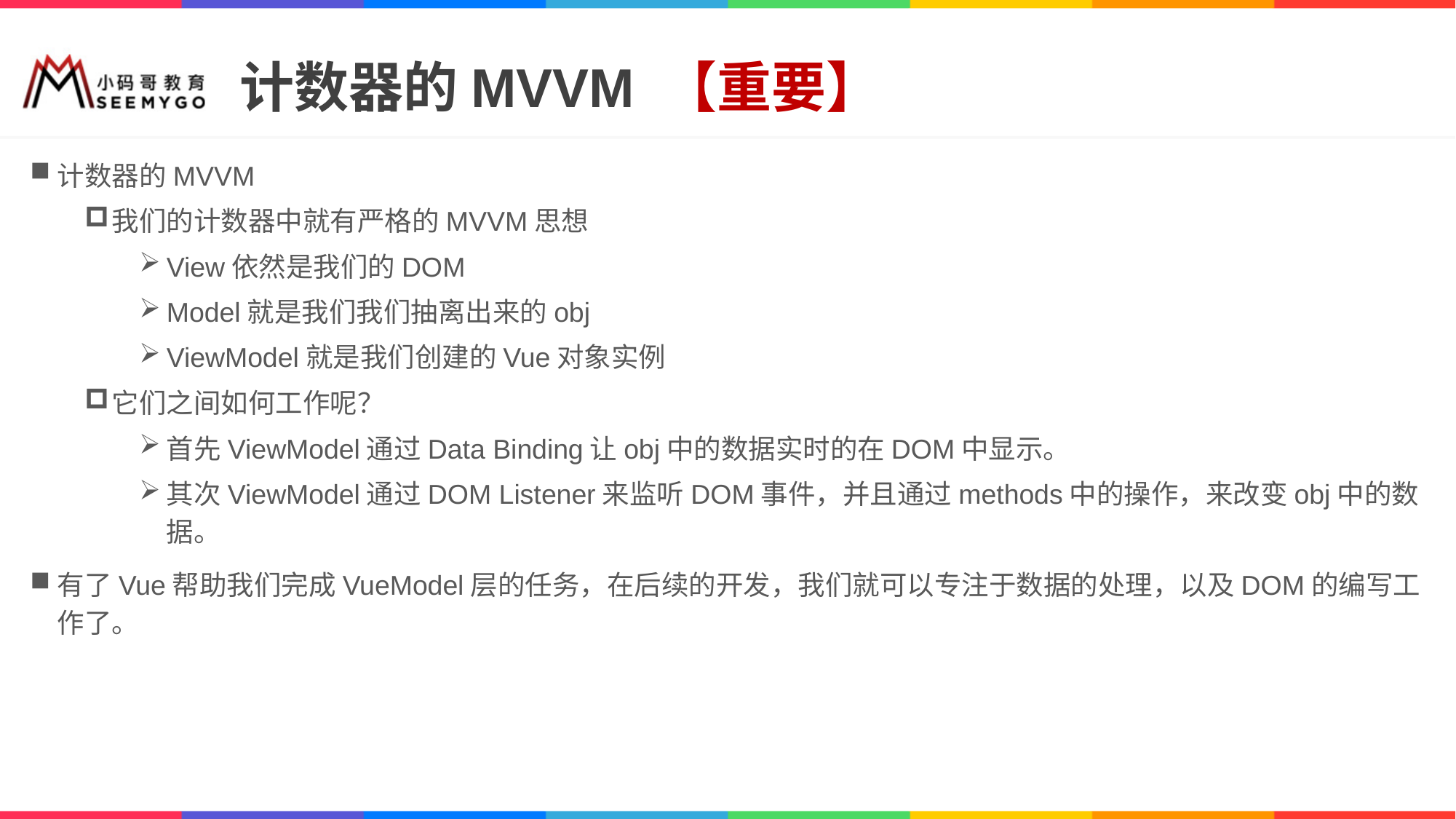

# 计数器的MVVM 【重要】
计数器的MVVM
我们的计数器中就有严格的MVVM思想
View依然是我们的DOM
Model就是我们我们抽离出来的obj
ViewModel就是我们创建的Vue对象实例
它们之间如何工作呢？
首先ViewModel通过Data Binding让obj中的数据实时的在DOM中显示。
其次ViewModel通过DOM Listener来监听DOM事件，并且通过methods中的操作，来改变obj中的数据。
有了Vue帮助我们完成VueModel层的任务，在后续的开发，我们就可以专注于数据的处理，以及DOM的编写工作了。